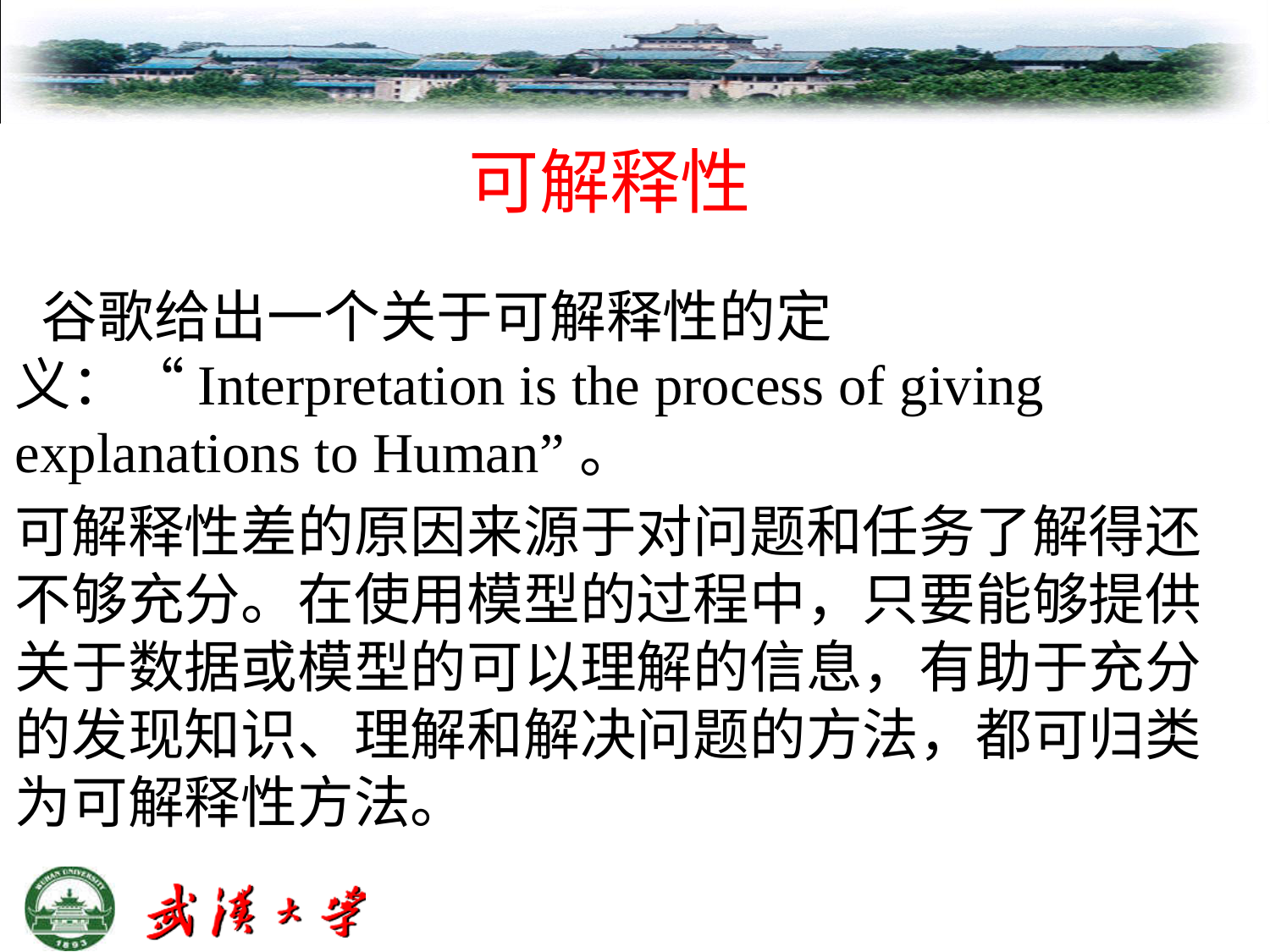

# 可解释性
 谷歌给出一个关于可解释性的定义：“Interpretation is the process of giving explanations to Human”。
可解释性差的原因来源于对问题和任务了解得还不够充分。在使用模型的过程中，只要能够提供关于数据或模型的可以理解的信息，有助于充分的发现知识、理解和解决问题的方法，都可归类为可解释性方法。